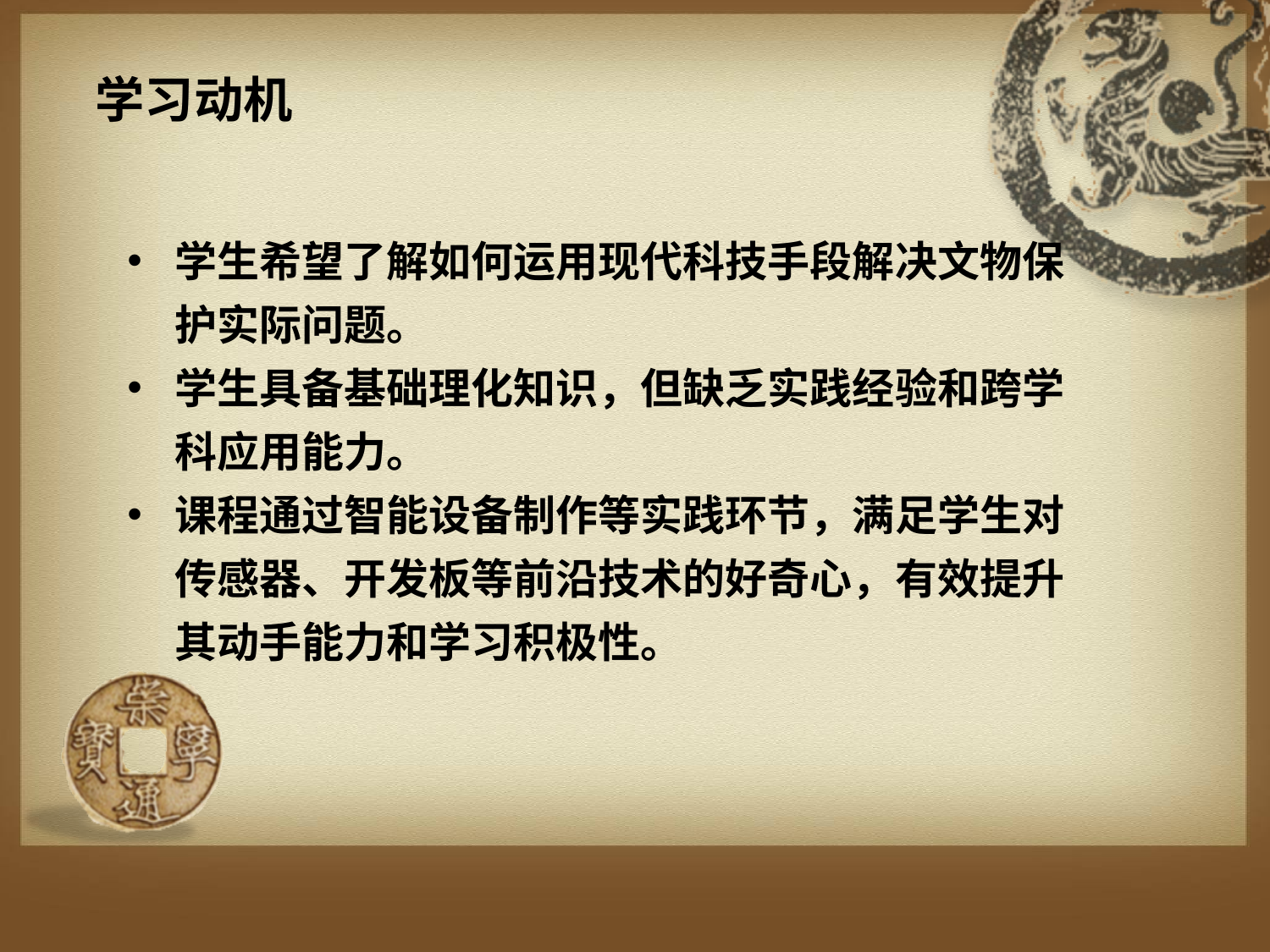

学习动机
学生希望了解如何运用现代科技手段解决文物保护实际问题。
学生具备基础理化知识，但缺乏实践经验和跨学科应用能力。
课程通过智能设备制作等实践环节，满足学生对传感器、开发板等前沿技术的好奇心，有效提升其动手能力和学习积极性。